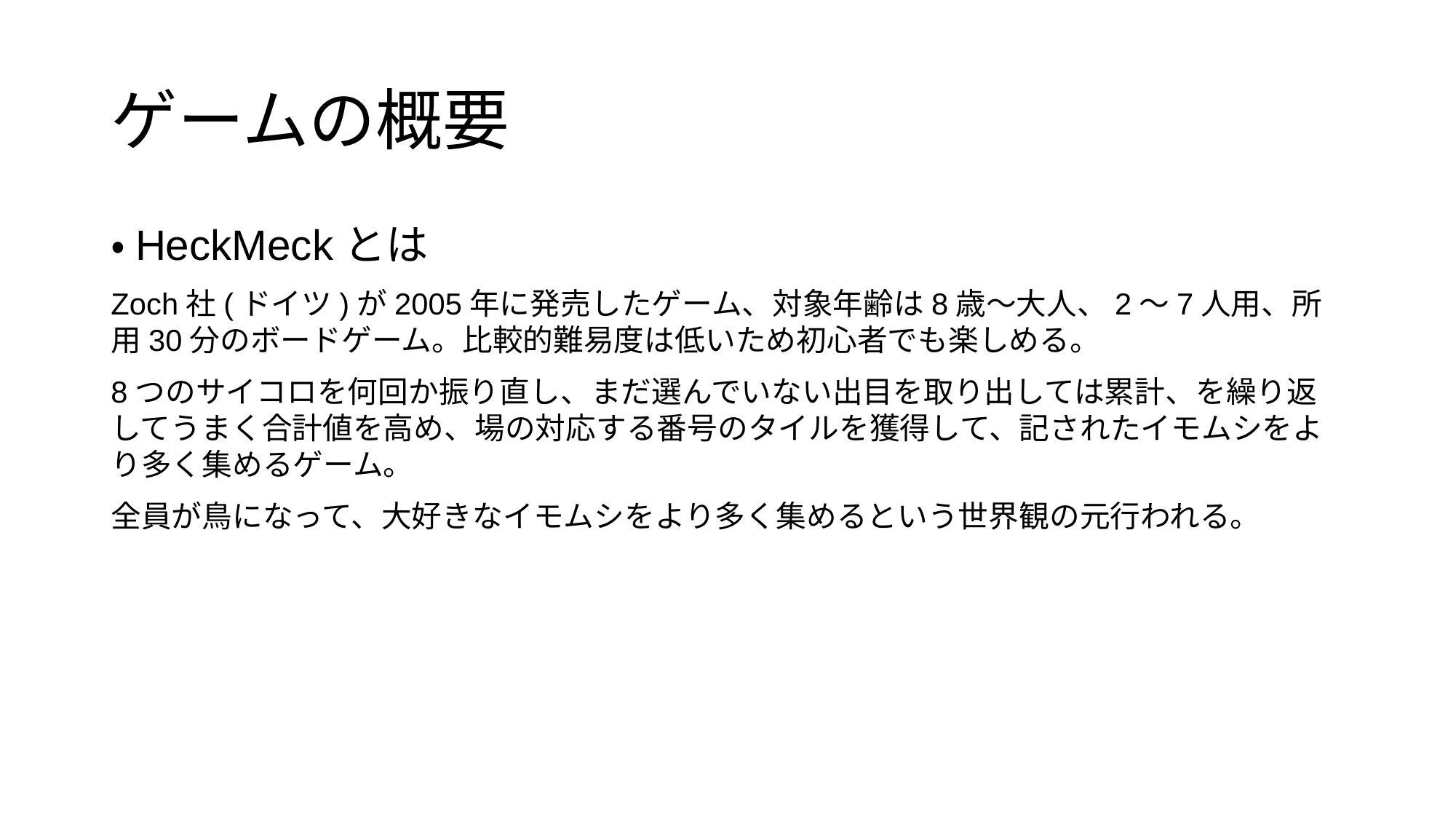

# ゲームの概要
・HeckMeckとは
Zoch社(ドイツ)が2005年に発売したゲーム、対象年齢は8歳～大人、2～7人用、所用30分のボードゲーム。比較的難易度は低いため初心者でも楽しめる。
8つのサイコロを何回か振り直し、まだ選んでいない出目を取り出しては累計、を繰り返してうまく合計値を高め、場の対応する番号のタイルを獲得して、記されたイモムシをより多く集めるゲーム。
全員が鳥になって、大好きなイモムシをより多く集めるという世界観の元行われる。